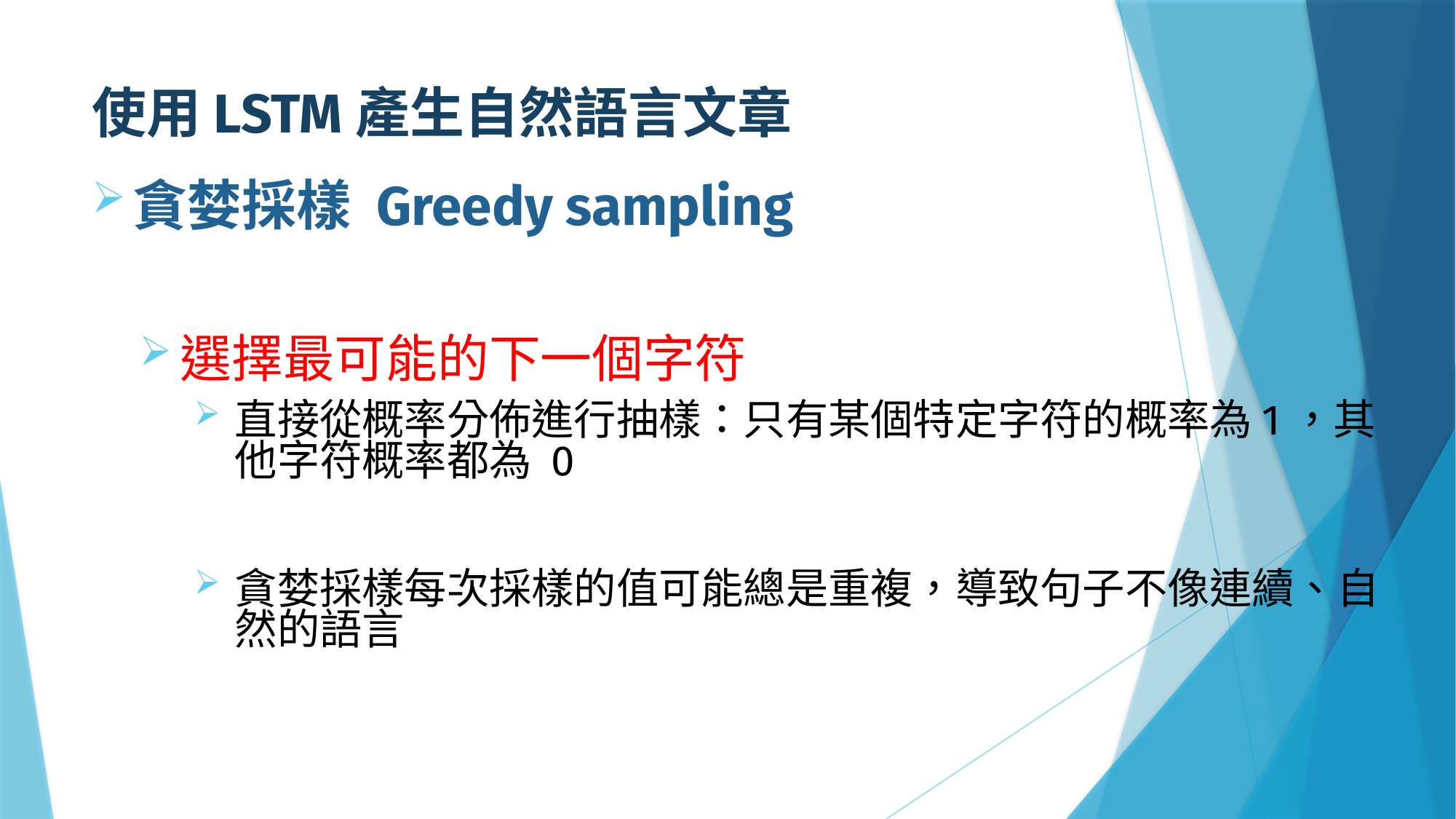

# 使用LSTM產生自然語言文章
貪婪採樣 Greedy sampling

選擇最可能的下一個字符
直接從概率分佈進行抽樣：只有某個特定字符的概率為1，其他字符概率都為 0

貪婪採樣每次採樣的值可能總是重複，導致句子不像連續、自然的語言